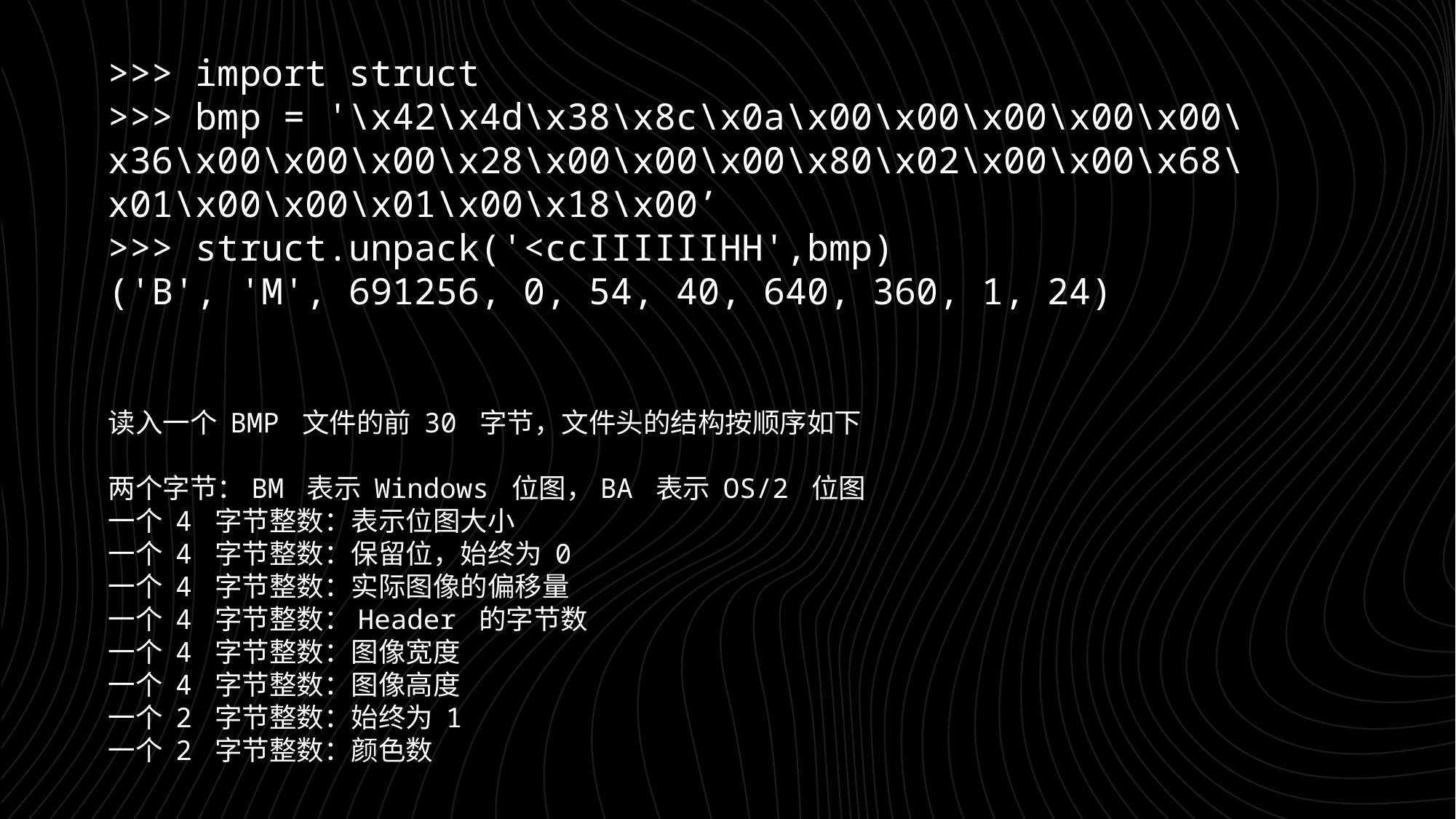

>>> import struct
>>> bmp = '\x42\x4d\x38\x8c\x0a\x00\x00\x00\x00\x00\x36\x00\x00\x00\x28\x00\x00\x00\x80\x02\x00\x00\x68\x01\x00\x00\x01\x00\x18\x00’
>>> struct.unpack('<ccIIIIIIHH',bmp)
('B', 'M', 691256, 0, 54, 40, 640, 360, 1, 24)
读入一个 BMP 文件的前 30 字节，文件头的结构按顺序如下

两个字节：BM 表示 Windows 位图，BA 表示 OS/2 位图
一个 4 字节整数：表示位图大小
一个 4 字节整数：保留位，始终为 0
一个 4 字节整数：实际图像的偏移量
一个 4 字节整数：Header 的字节数
一个 4 字节整数：图像宽度
一个 4 字节整数：图像高度
一个 2 字节整数：始终为 1
一个 2 字节整数：颜色数